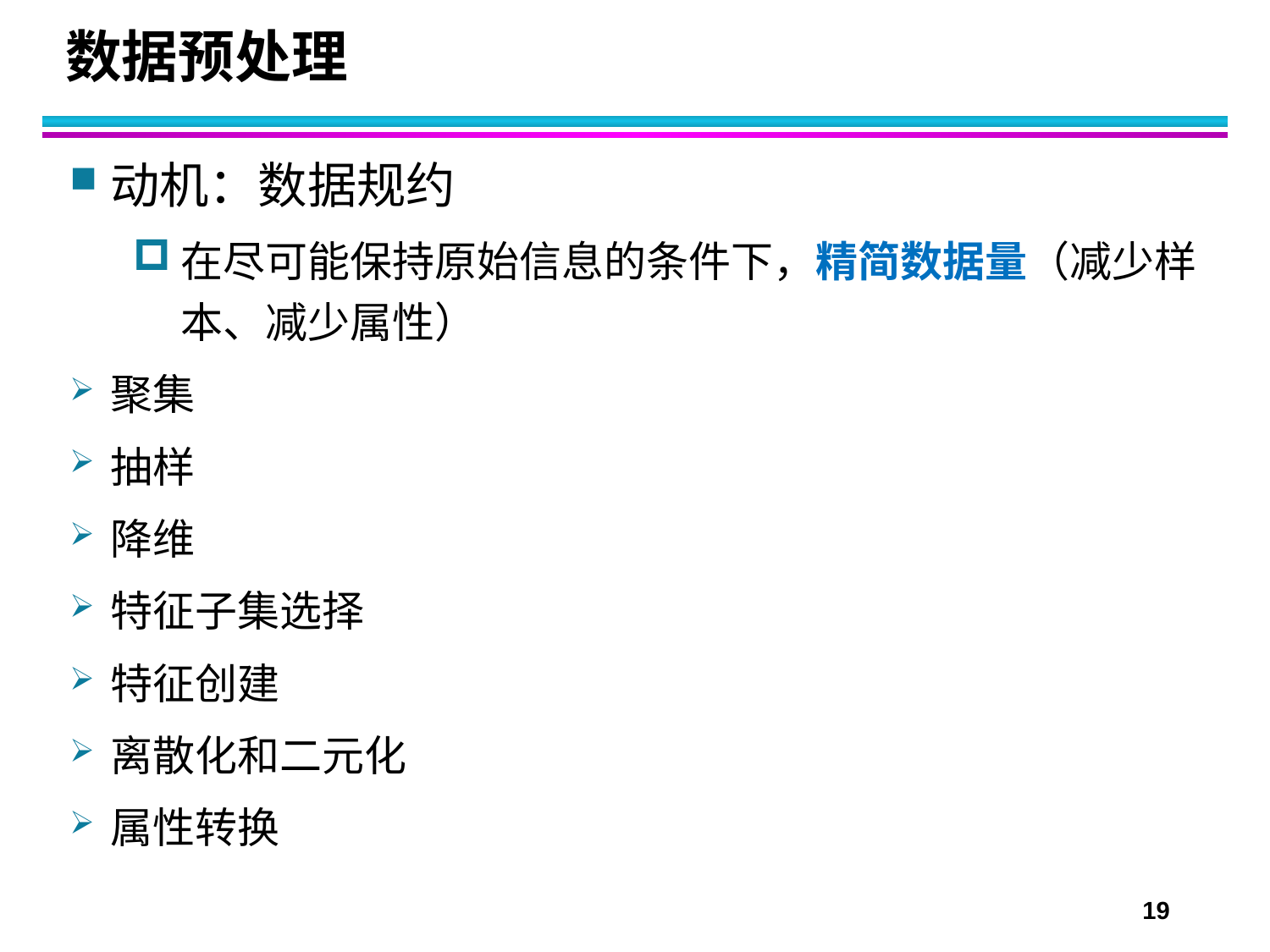

# 数据预处理
动机：数据规约
在尽可能保持原始信息的条件下，精简数据量（减少样本、减少属性）
聚集
抽样
降维
特征子集选择
特征创建
离散化和二元化
属性转换